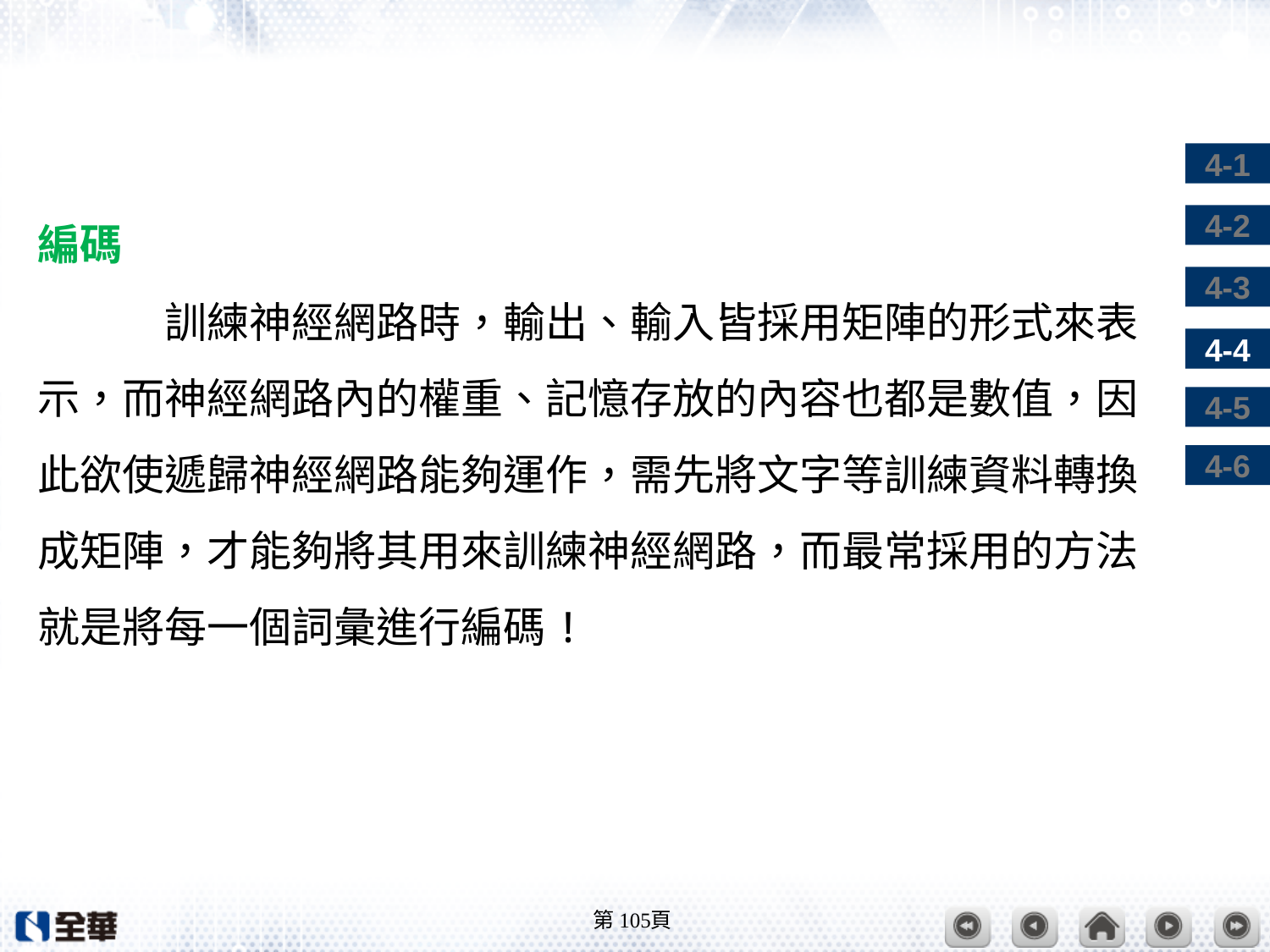

#
編碼
	訓練神經網路時，輸出、輸入皆採用矩陣的形式來表示，而神經網路內的權重、記憶存放的內容也都是數值，因此欲使遞歸神經網路能夠運作，需先將文字等訓練資料轉換成矩陣，才能夠將其用來訓練神經網路，而最常採用的方法就是將每一個詞彙進行編碼!